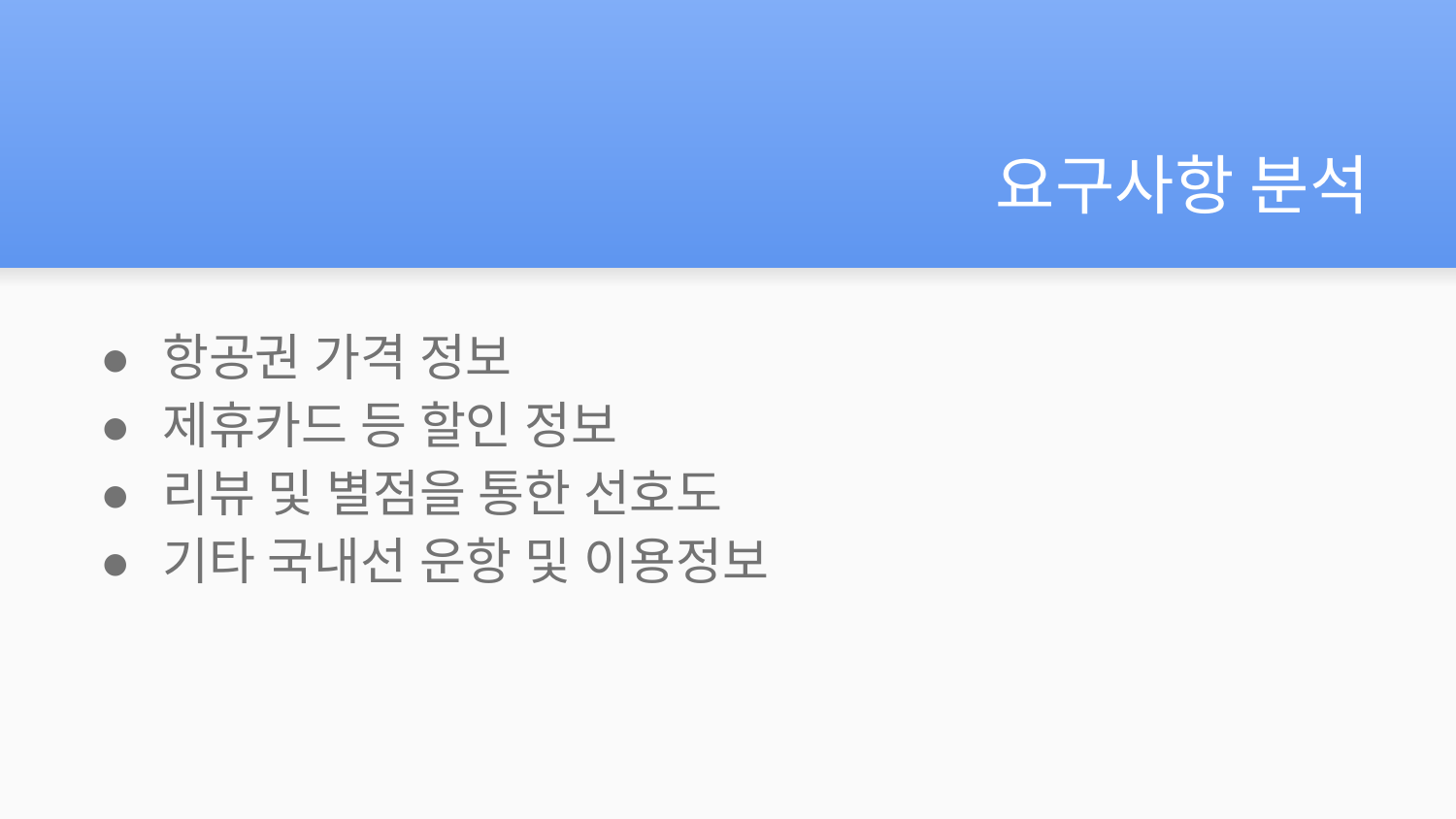

# 요구사항 분석
항공권 가격 정보
제휴카드 등 할인 정보
리뷰 및 별점을 통한 선호도
기타 국내선 운항 및 이용정보